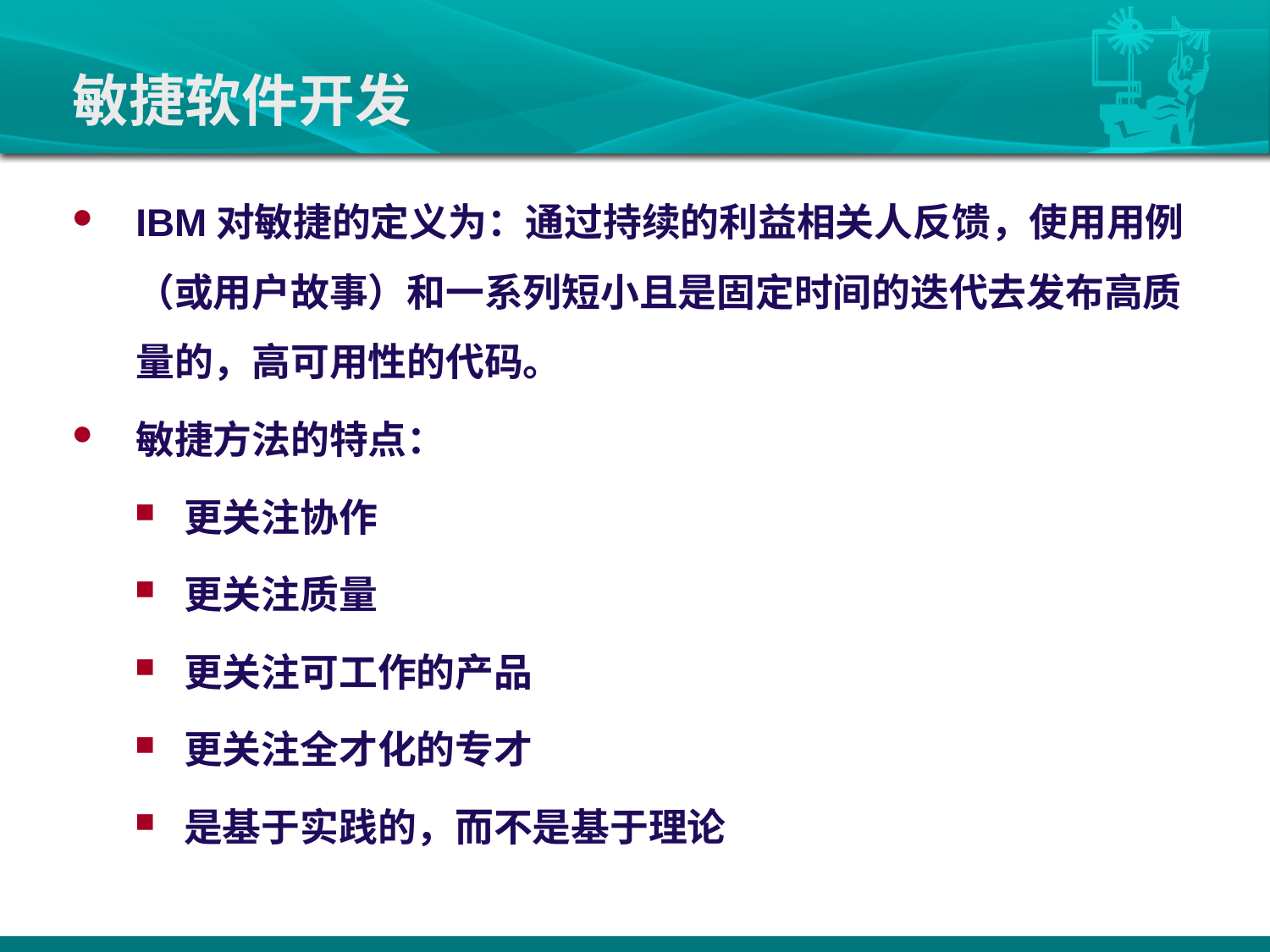

# 敏捷软件开发
IBM对敏捷的定义为：通过持续的利益相关人反馈，使用用例（或用户故事）和一系列短小且是固定时间的迭代去发布高质量的，高可用性的代码。
敏捷方法的特点：
更关注协作
更关注质量
更关注可工作的产品
更关注全才化的专才
是基于实践的，而不是基于理论